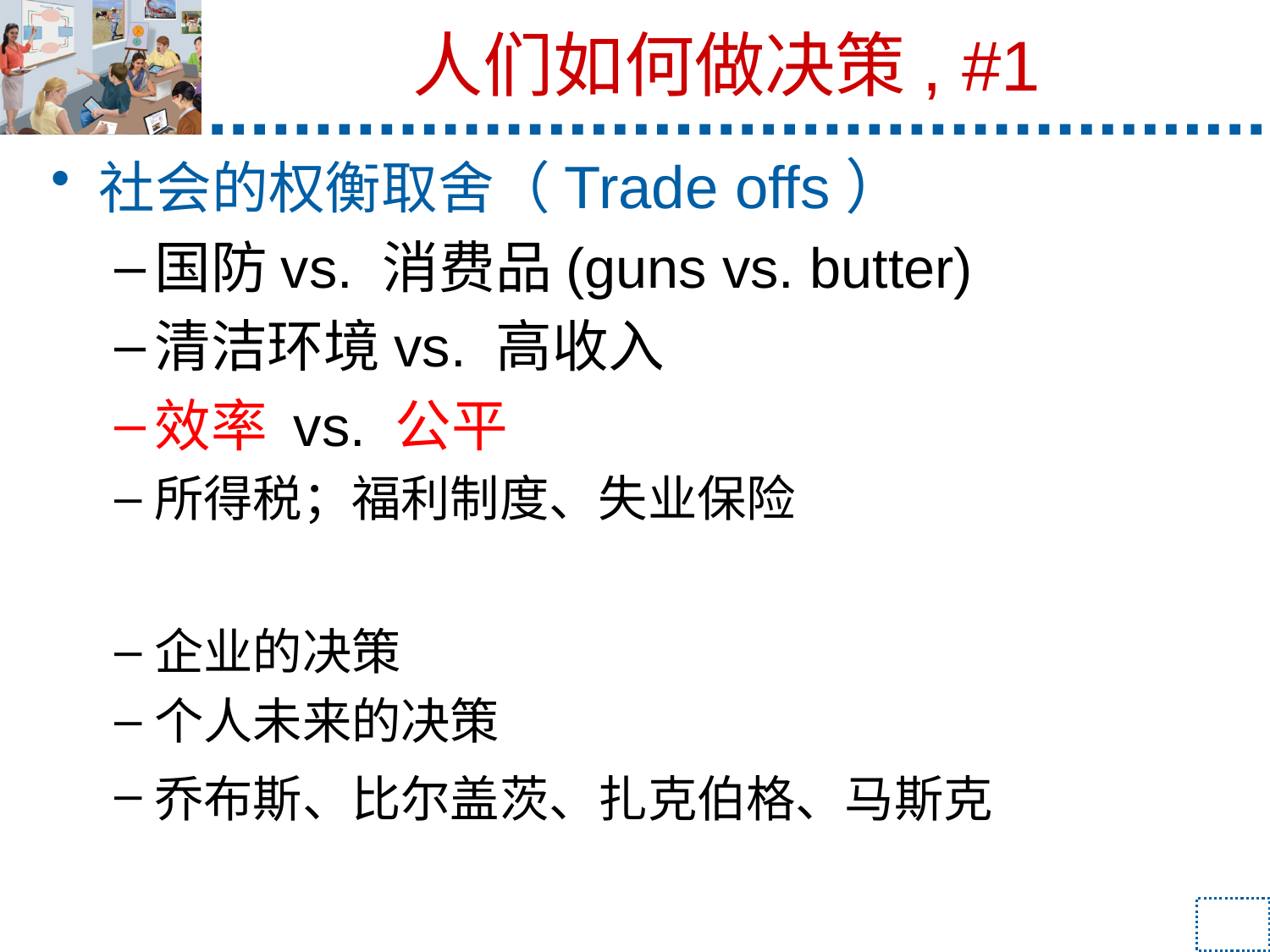

# 人们如何做决策, #1
社会的权衡取舍（Trade offs）
国防vs. 消费品(guns vs. butter)
清洁环境vs. 高收入
效率 vs. 公平
所得税；福利制度、失业保险

企业的决策
个人未来的决策
乔布斯、比尔盖茨、扎克伯格、马斯克
29